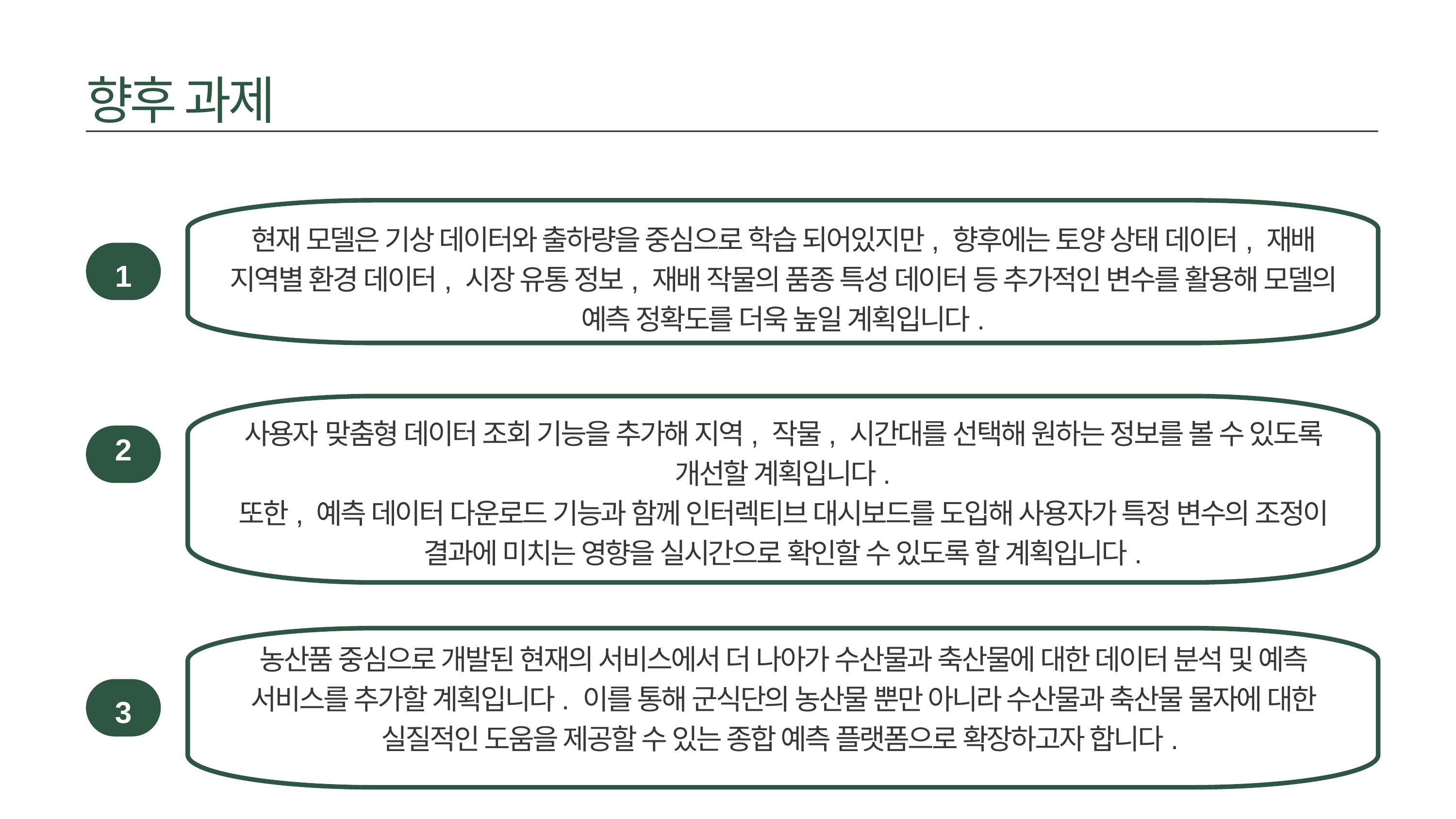

향후 과제

현재 모델은 기상 데이터와 출하량을 중심으로 학습 되어있지만, 향후에는 토양 상태 데이터, 재배 지역별 환경 데이터, 시장 유통 정보, 재배 작물의 품종 특성 데이터 등 추가적인 변수를 활용해 모델의 예측 정확도를 더욱 높일 계획입니다.

1

사용자 맞춤형 데이터 조회 기능을 추가해 지역, 작물, 시간대를 선택해 원하는 정보를 볼 수 있도록 개선할 계획입니다.
또한, 예측 데이터 다운로드 기능과 함께 인터렉티브 대시보드를 도입해 사용자가 특정 변수의 조정이 결과에 미치는 영향을 실시간으로 확인할 수 있도록 할 계획입니다.

2

농산품 중심으로 개발된 현재의 서비스에서 더 나아가 수산물과 축산물에 대한 데이터 분석 및 예측 서비스를 추가할 계획입니다. 이를 통해 군식단의 농산물 뿐만 아니라 수산물과 축산물 물자에 대한 실질적인 도움을 제공할 수 있는 종합 예측 플랫폼으로 확장하고자 합니다.

3